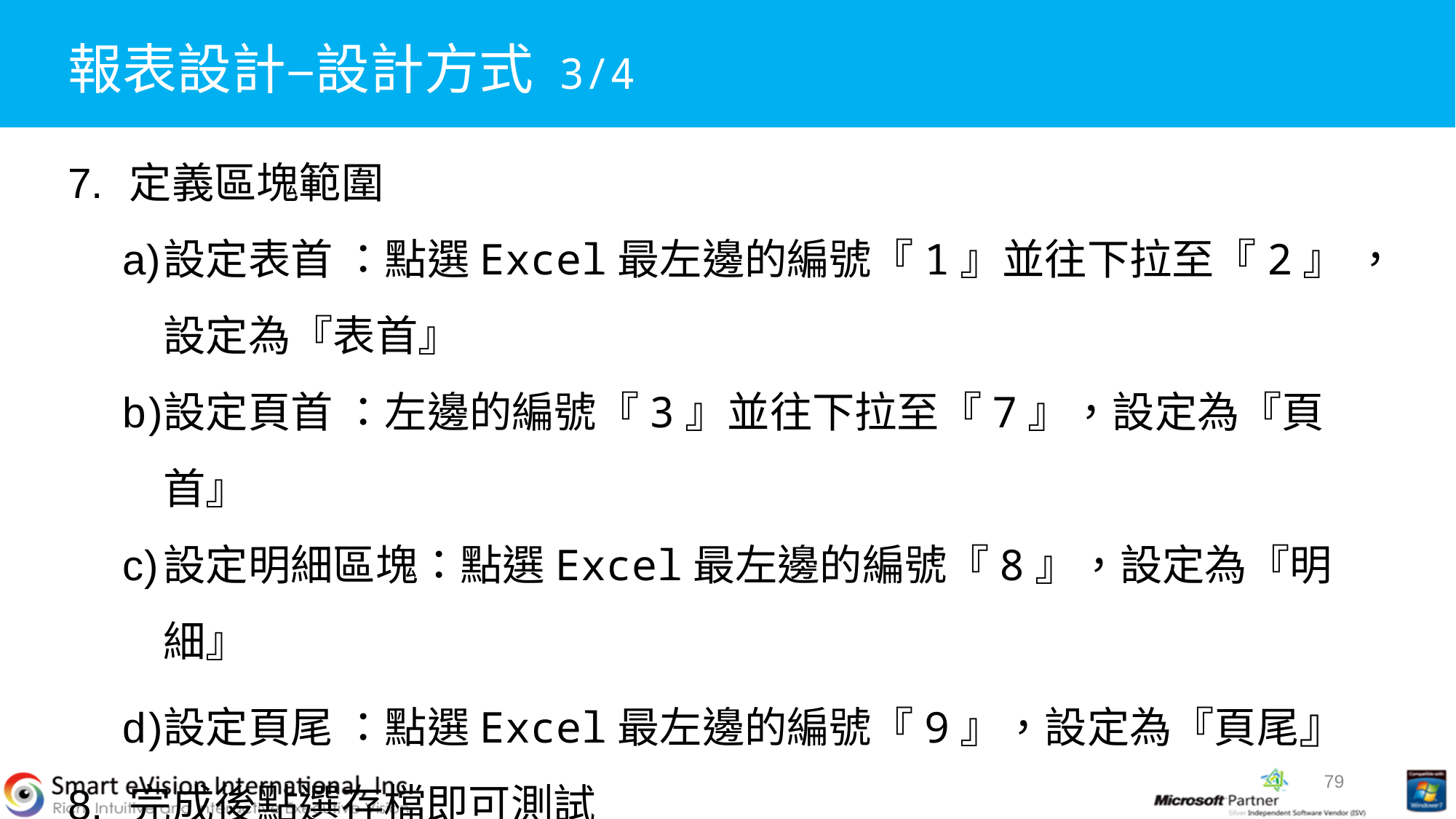

# 報表設計–設計方式 3/4
定義區塊範圍
設定表首 ：點選Excel最左邊的編號『1』並往下拉至『2』 ，設定為『表首』
設定頁首 ：左邊的編號『3』並往下拉至『7』，設定為『頁首』
設定明細區塊：點選Excel最左邊的編號『8』，設定為『明細』
設定頁尾 ：點選Excel最左邊的編號『9』，設定為『頁尾』
完成後點選存檔即可測試

79